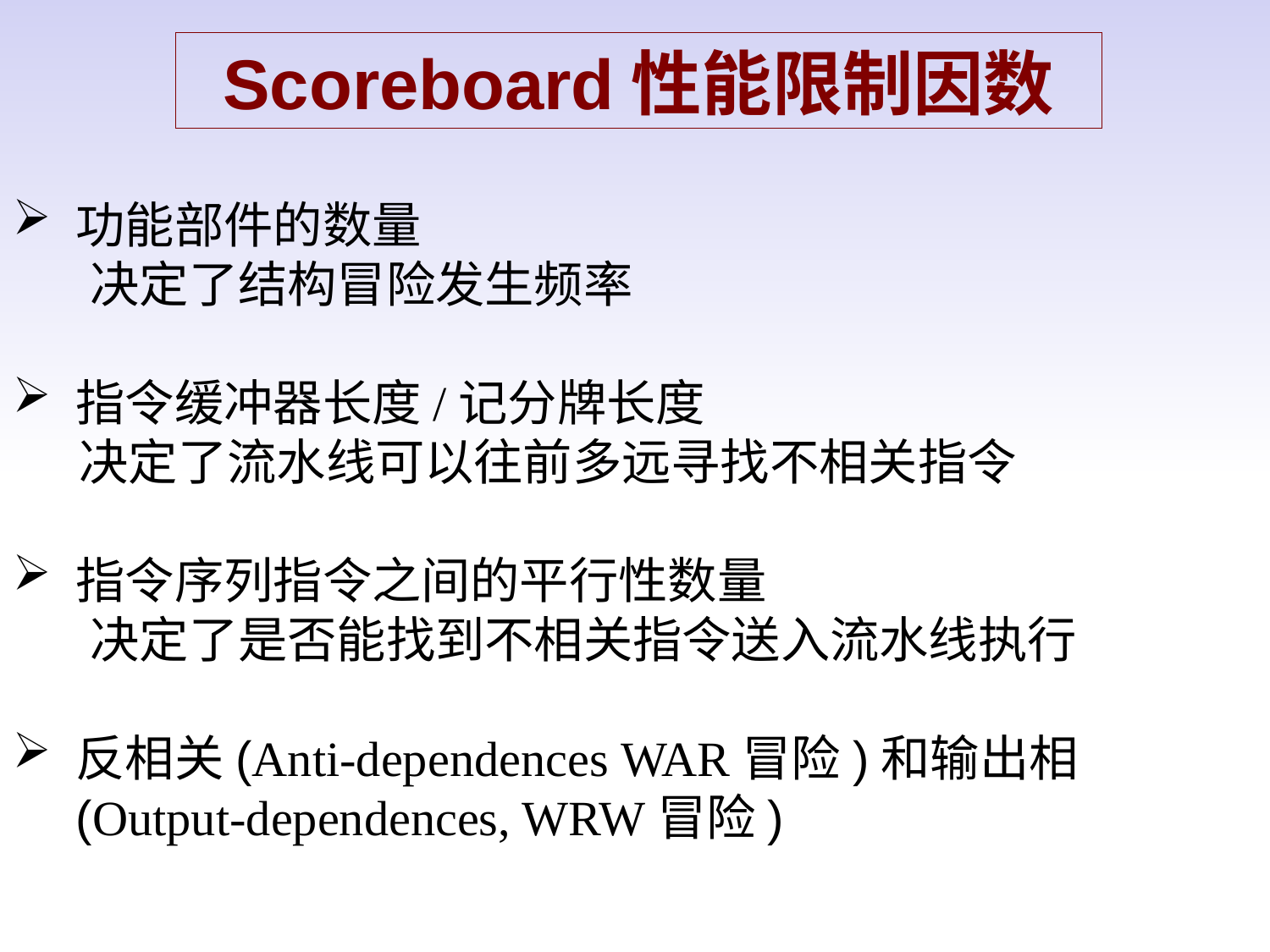

Scoreboard性能限制因数
功能部件的数量
      决定了结构冒险发生频率

指令缓冲器长度/记分牌长度
     决定了流水线可以往前多远寻找不相关指令

指令序列指令之间的平行性数量
      决定了是否能找到不相关指令送入流水线执行

反相关(Anti-dependences WAR冒险)和输出相(Output-dependences, WRW冒险)